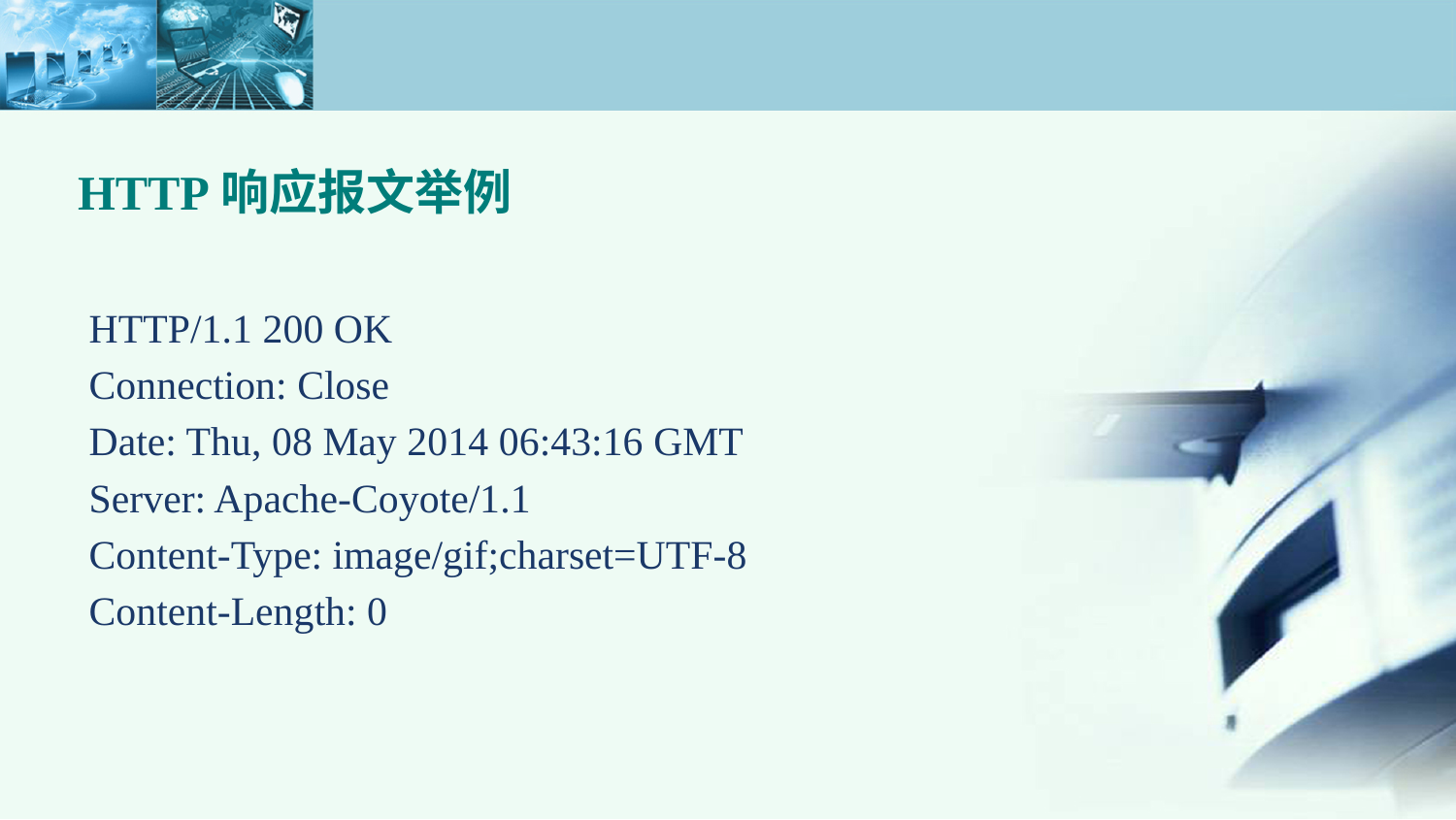

# HTTP响应报文举例
HTTP/1.1 200 OK
Connection: Close
Date: Thu, 08 May 2014 06:43:16 GMT
Server: Apache-Coyote/1.1
Content-Type: image/gif;charset=UTF-8
Content-Length: 0